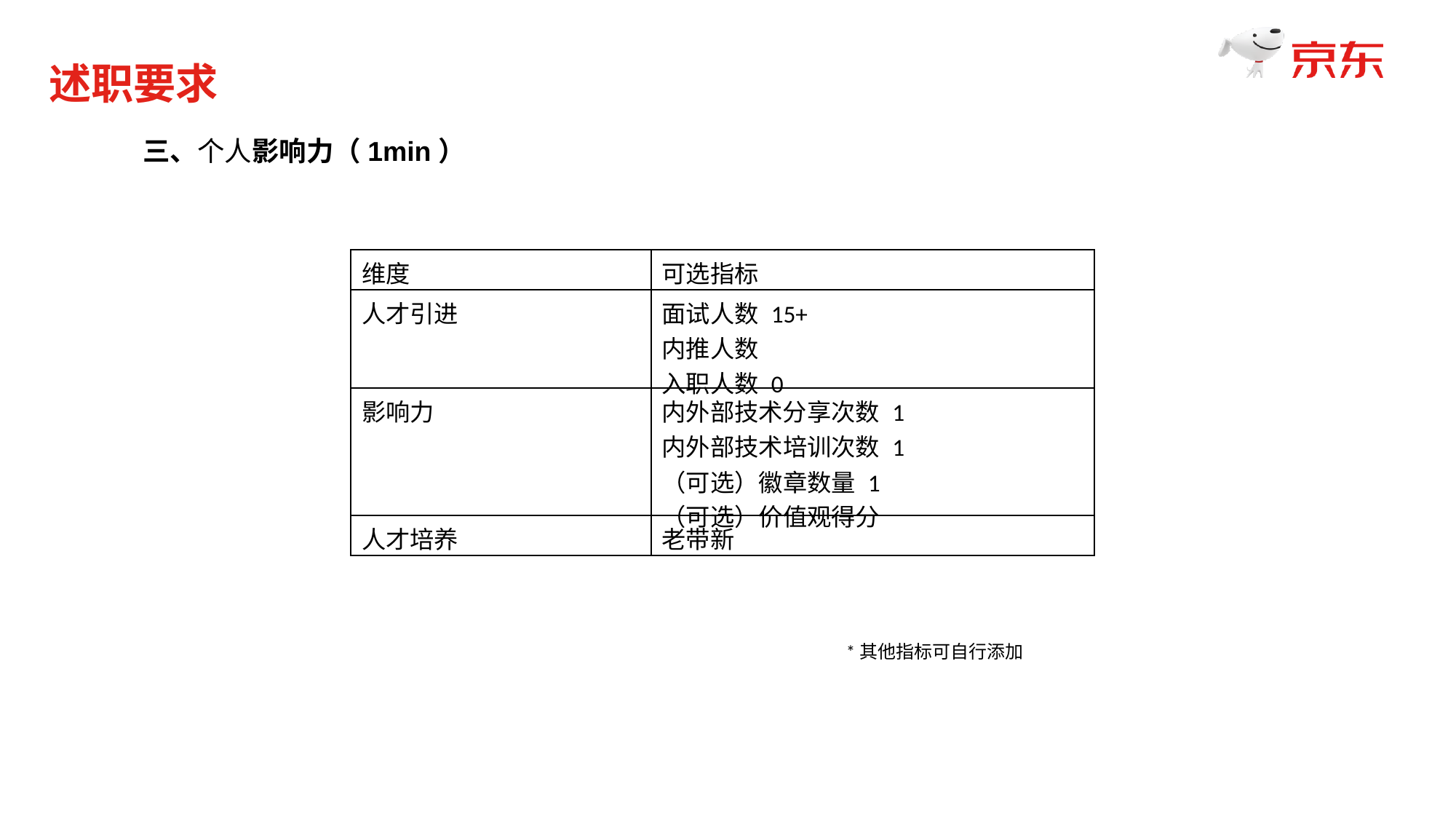

述职要求
三、个人影响力（1min）
| 维度 | 可选指标 |
| --- | --- |
| 人才引进 | 面试人数 15+ 内推人数 入职人数 0 |
| 影响力 | 内外部技术分享次数 1 内外部技术培训次数 1 （可选）徽章数量 1 （可选）价值观得分 |
| 人才培养 | 老带新 |
*其他指标可自行添加